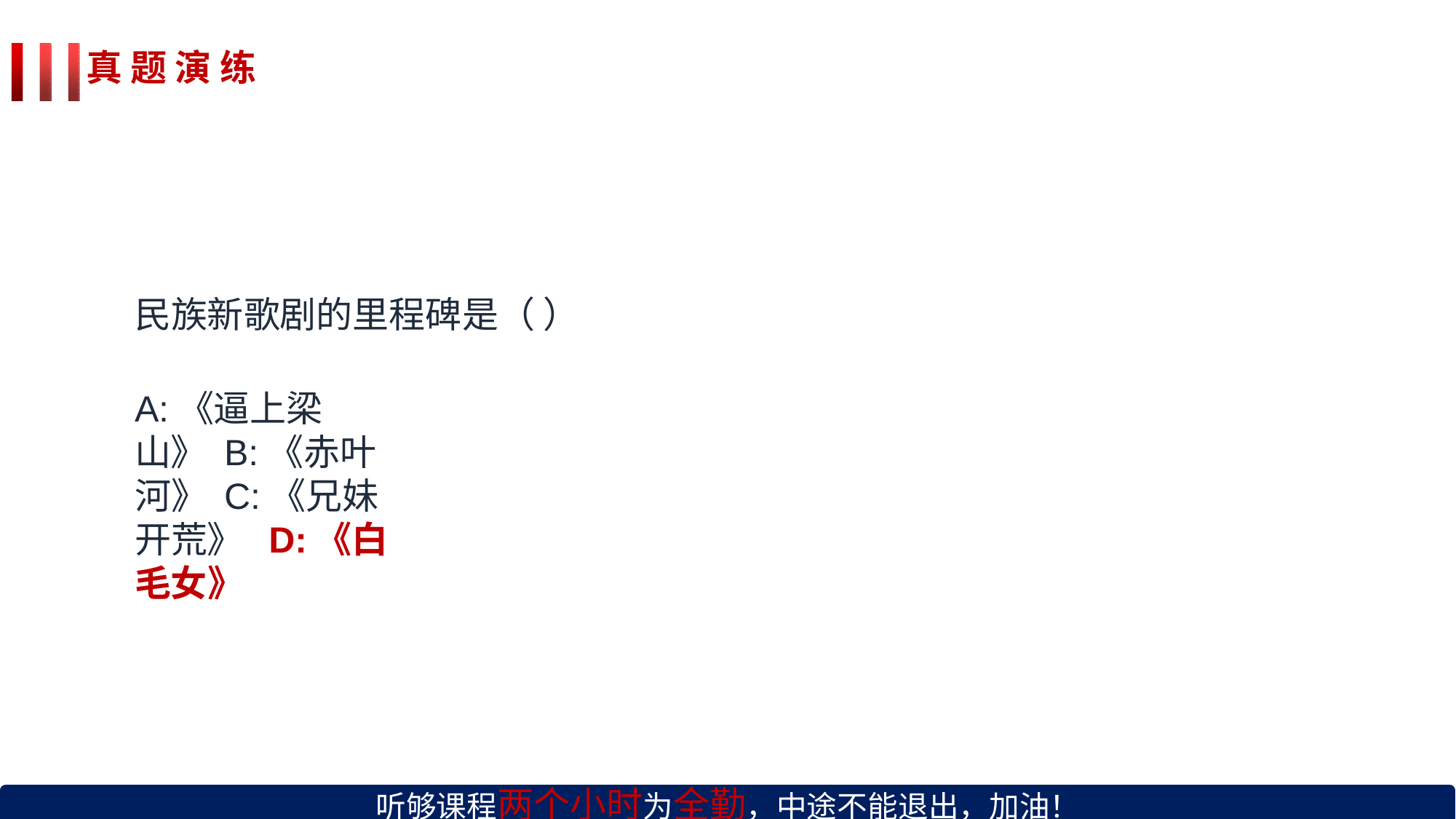

# 真 题 演 练

民族新歌剧的里程碑是（ ）

A:《逼上梁山》 B:《赤叶河》 C:《兄妹开荒》  D:《白毛女》
81

听够课程两个小时为全勤，中途不能退出，加油！